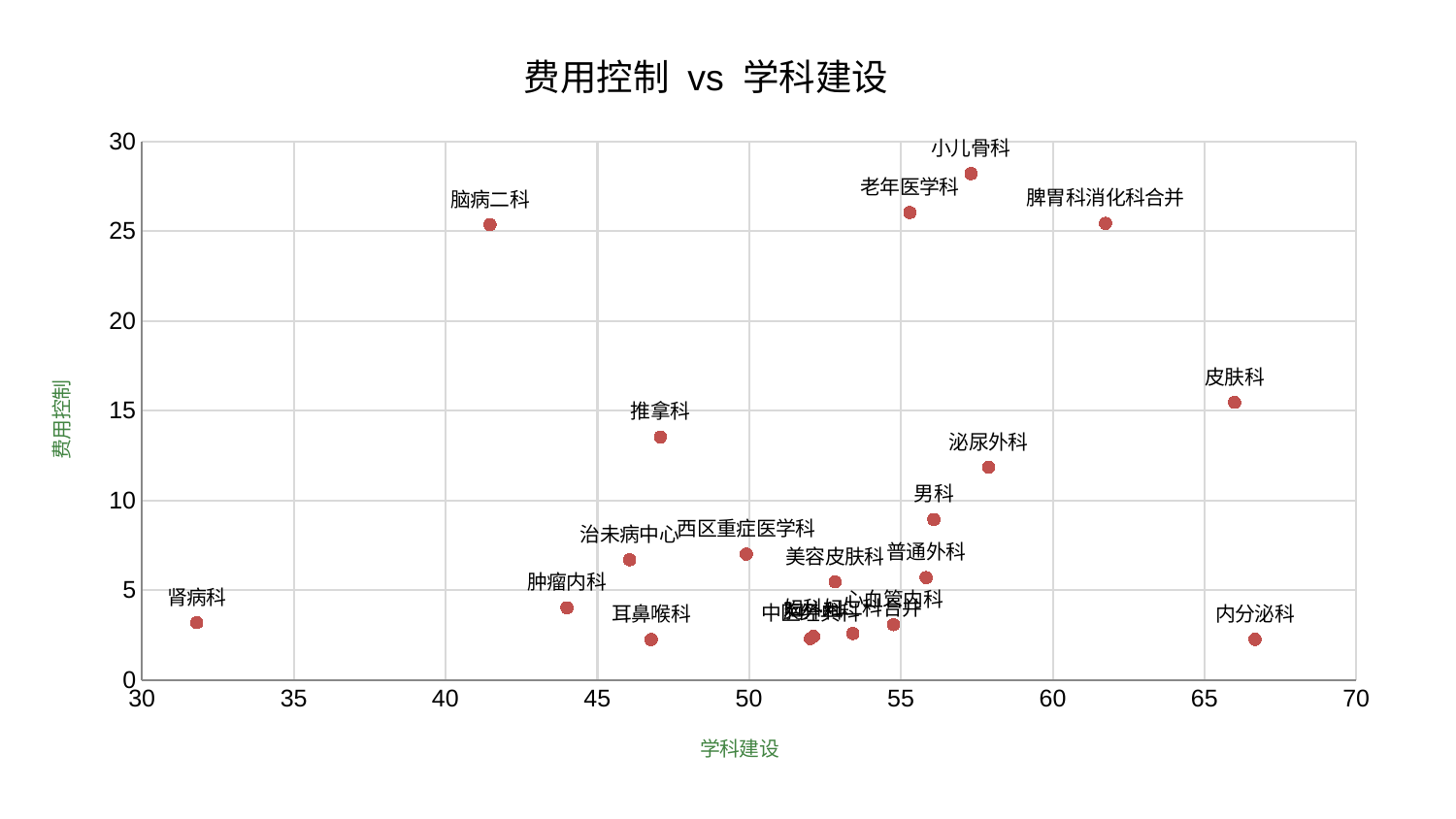

### Chart: 费用控制 vs 学科建设

| Category | 费用控制 |
|---|---|
203